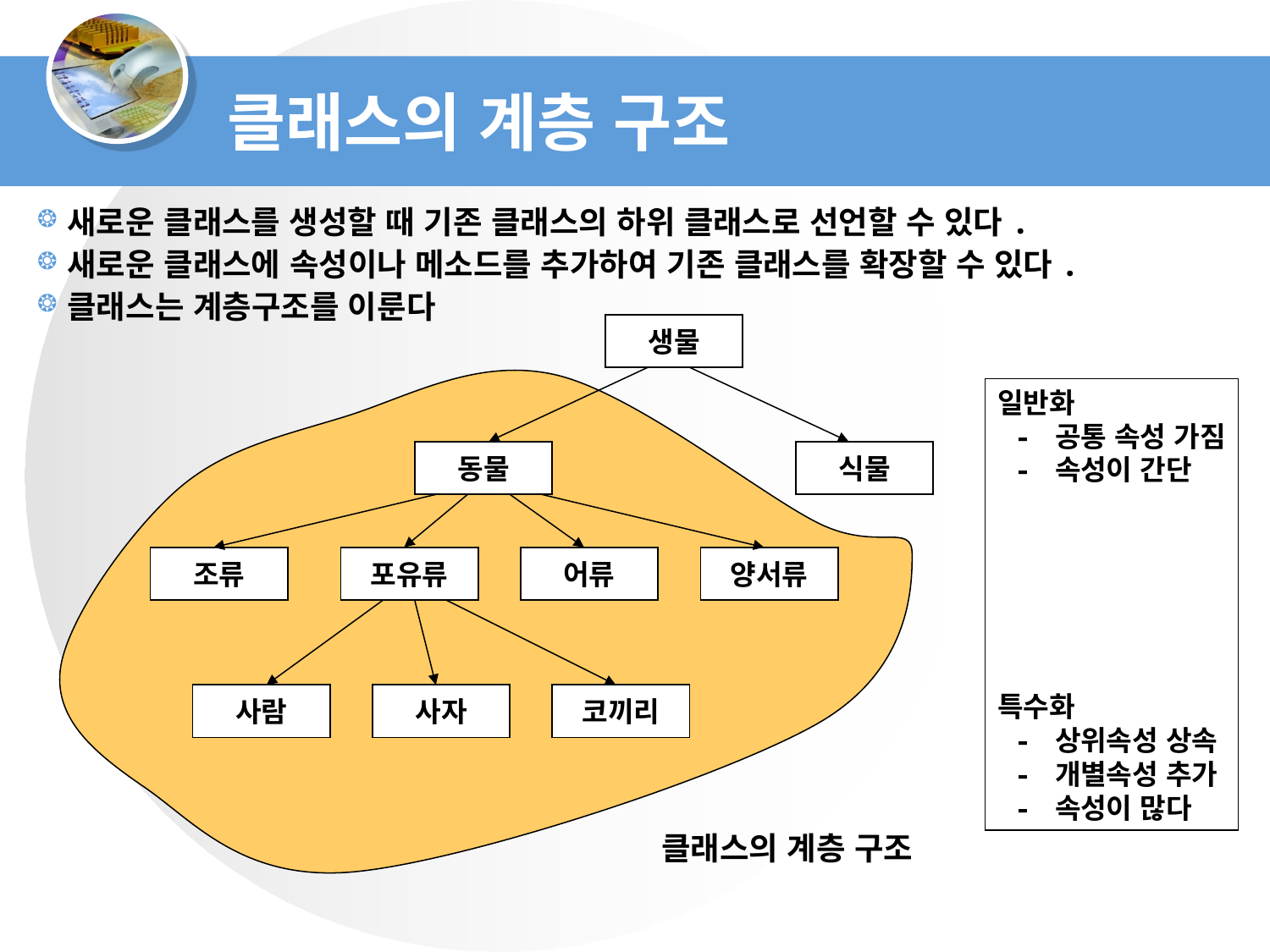

클래스의 계층 구조
새로운 클래스를 생성할 때 기존 클래스의 하위 클래스로 선언할 수 있다.
새로운 클래스에 속성이나 메소드를 추가하여 기존 클래스를 확장할 수 있다.
클래스는 계층구조를 이룬다
생물

일반화
 - 공통 속성 가짐
 - 속성이 간단

특수화
 - 상위속성 상속
 - 개별속성 추가
 - 속성이 많다
동물
식물

조류
포유류
어류
양서류

사람
사자
코끼리
클래스의 계층 구조